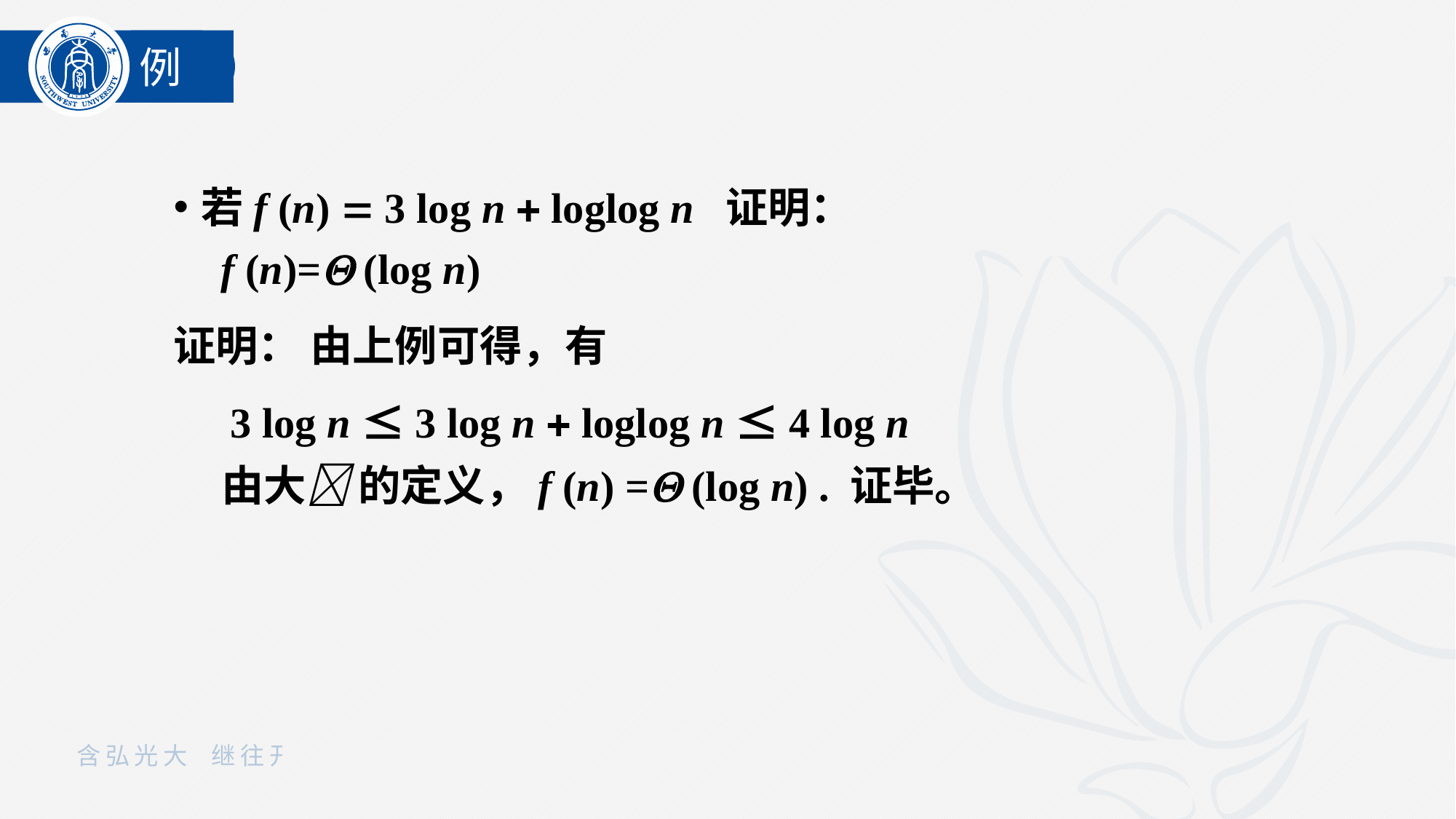

例
若f (n) = 3 log n + loglog n  证明：
 f (n)=Θ (log n)
证明： 由上例可得，有
  3 log n ≤ 3 log n + loglog n ≤ 4 log n
 由大Θ 的定义，f (n) =Θ (log n) . 证毕。